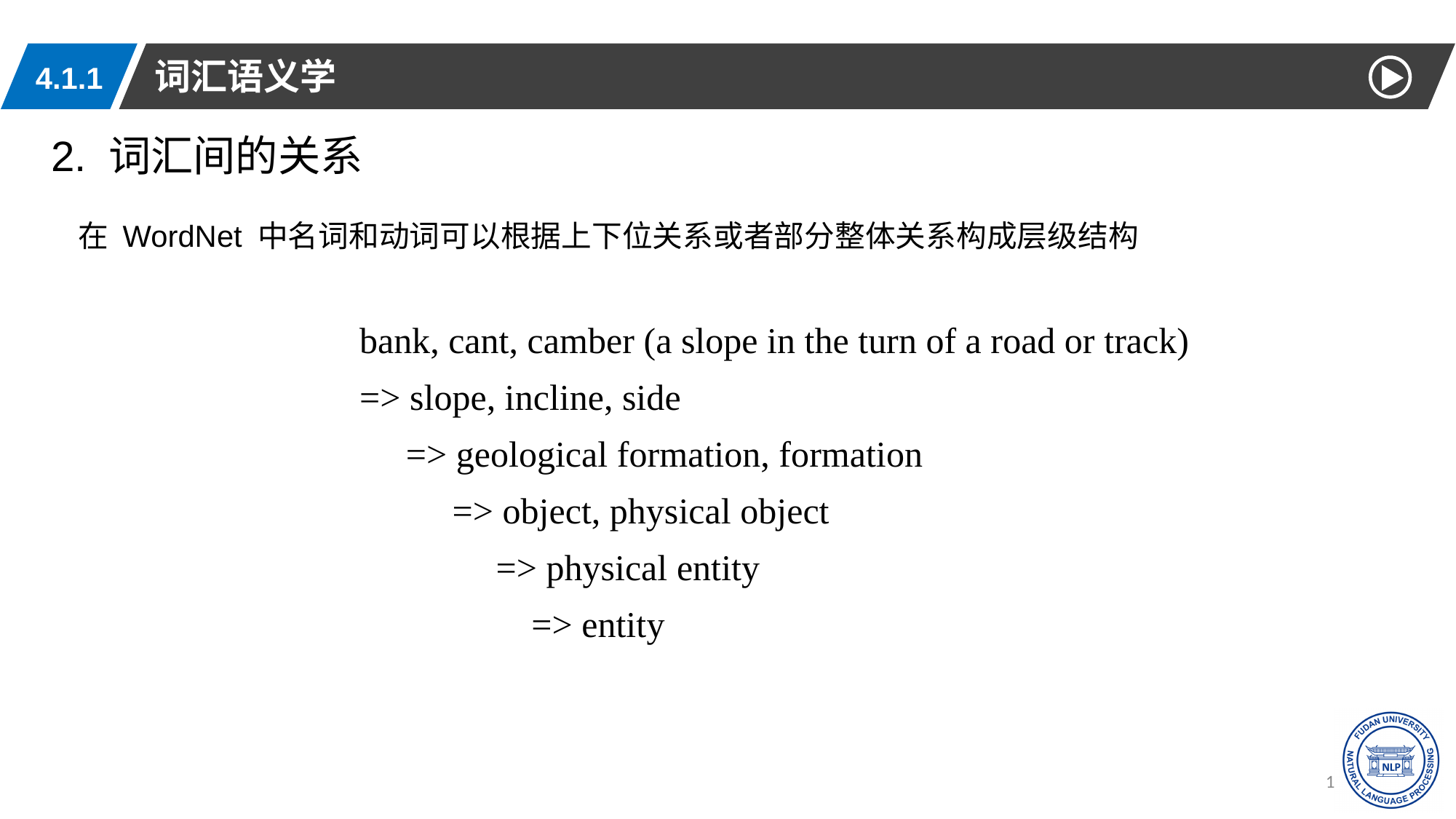

词汇语义学
4.1.1

2. 词汇间的关系
在 WordNet 中名词和动词可以根据上下位关系或者部分整体关系构成层级结构
bank, cant, camber (a slope in the turn of a road or track)
=> slope, incline, side
     => geological formation, formation
          => object, physical object
               => physical entity
                     => entity
15